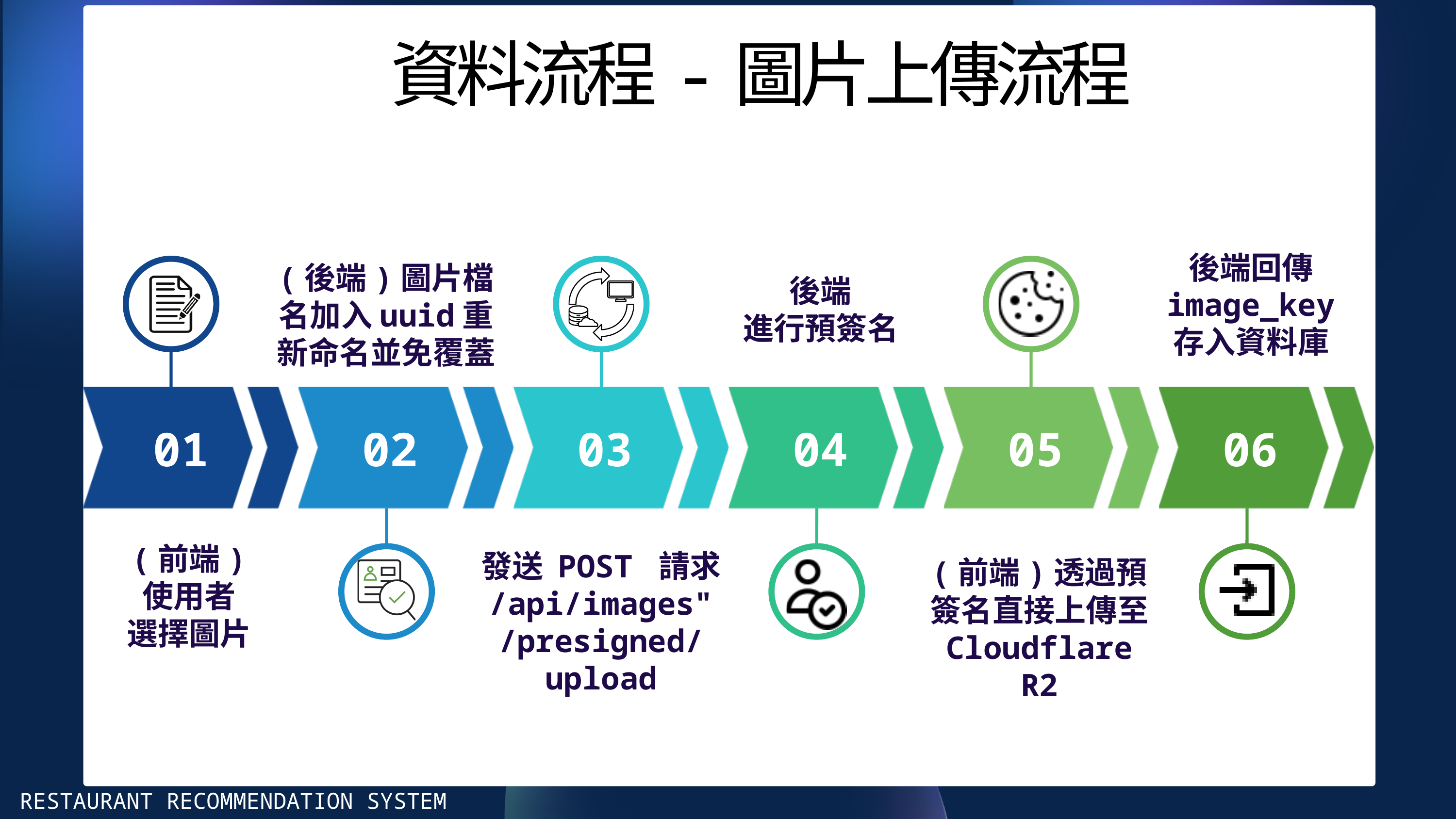

資料流程-圖片上傳流程
後端回傳 image_key 存入資料庫

(後端)圖片檔名加入uuid重新命名並免覆蓋

後端
進行預簽名

 01
02
03
04
05
06

(前端)
使用者
選擇圖片

發送 POST 請求
/api/images"
/presigned/upload

(前端)透過預簽名直接上傳至 Cloudflare R2

RESTAURANT RECOMMENDATION SYSTEM